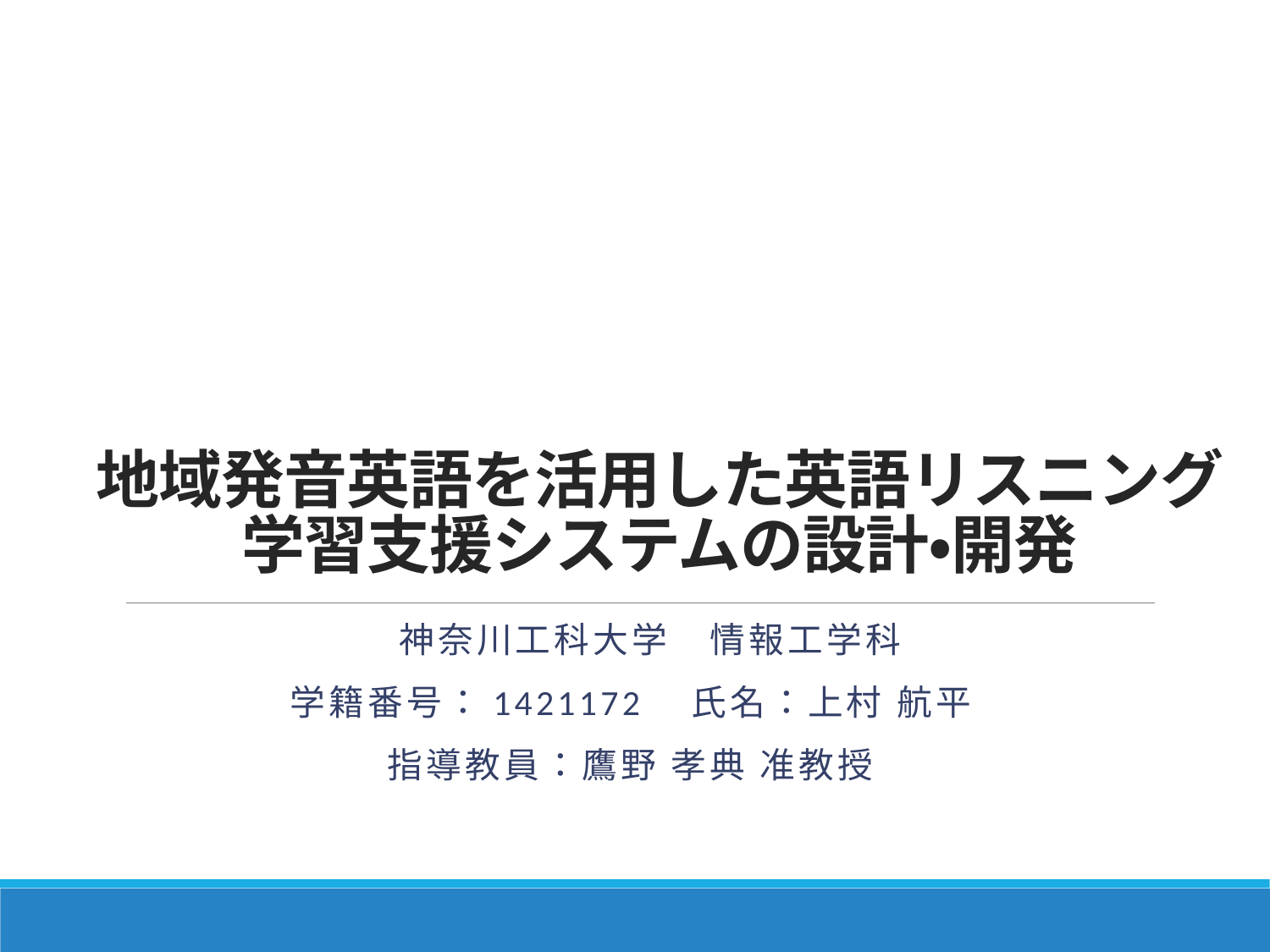

# 地域発音英語を活用した英語リスニング学習支援システムの設計・開発
　神奈川工科大学　情報工学科
学籍番号：1421172　氏名：上村 航平
指導教員：鷹野 孝典 准教授